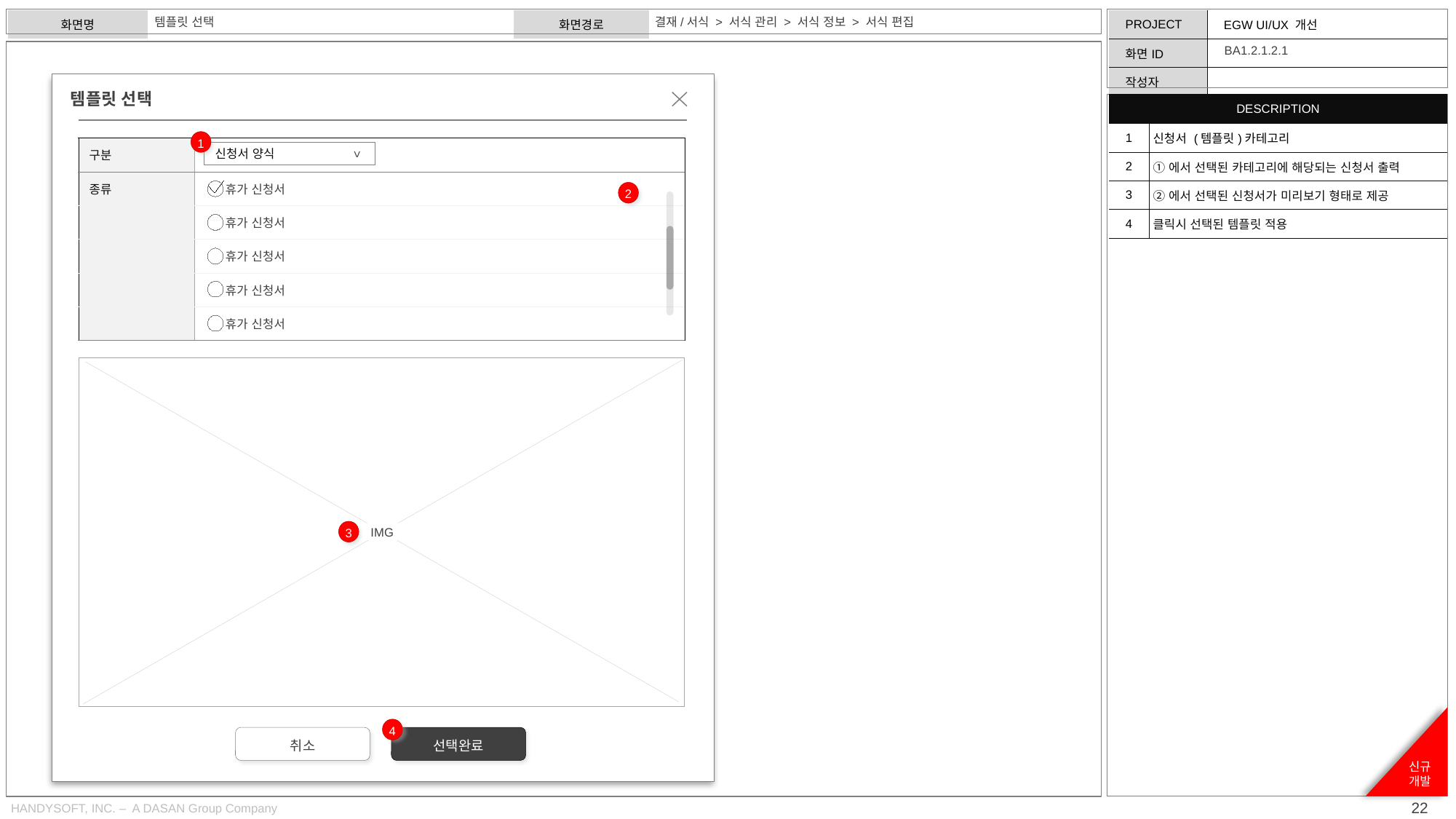

템플릿 선택
결재/서식 > 서식 관리 > 서식 정보 > 서식 편집
BA1.2.1.2.1

템플릿 선택

| DESCRIPTION |  |
| --- | --- |
| 1 | 신청서 (템플릿)카테고리 |
| 2 | ①에서 선택된 카테고리에 해당되는 신청서 출력 |
| 3 | ②에서 선택된 신청서가 미리보기 형태로 제공 |
| 4 | 클릭시 선택된 템플릿 적용 |
1
| 구분 |  |
| --- | --- |
| 종류 | 휴가 신청서 |
|  | 휴가 신청서 |
|  | 휴가 신청서 |
|  | 휴가 신청서 |
|  | 휴가 신청서 |
신청서 양식
>

2

3
IMG
신규
개발
4
취소
선택완료